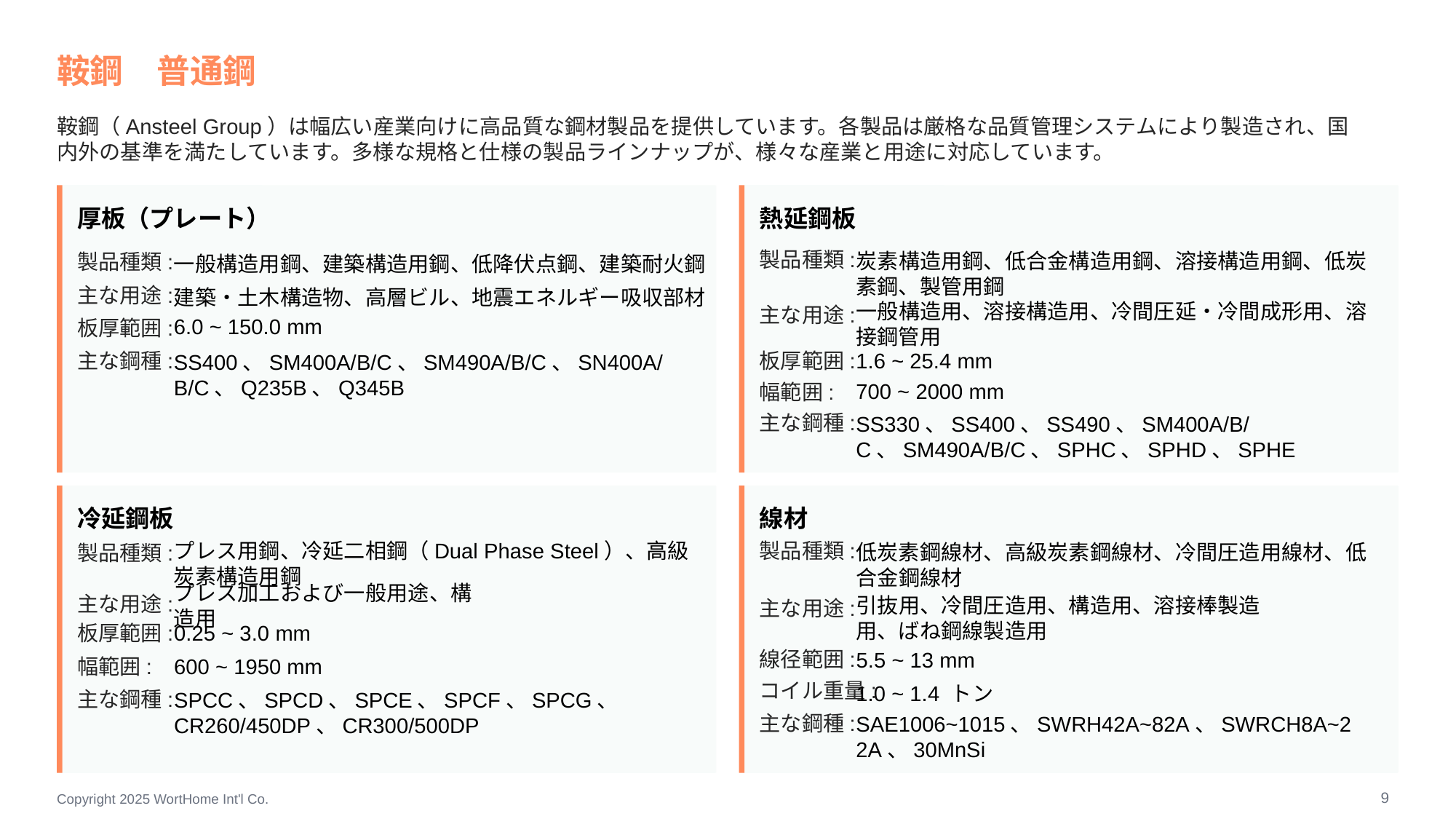

鞍鋼　普通鋼
鞍鋼（Ansteel Group）は幅広い産業向けに高品質な鋼材製品を提供しています。各製品は厳格な品質管理システムにより製造され、国内外の基準を満たしています。多様な規格と仕様の製品ラインナップが、様々な産業と用途に対応しています。

厚板（プレート）
熱延鋼板
製品種類:
炭素構造用鋼、低合金構造用鋼、溶接構造用鋼、低炭素鋼、製管用鋼
製品種類:
一般構造用鋼、建築構造用鋼、低降伏点鋼、建築耐火鋼
主な用途:
建築・土木構造物、高層ビル、地震エネルギー吸収部材
主な用途:
一般構造用、溶接構造用、冷間圧延・冷間成形用、溶接鋼管用
6.0 ~ 150.0 mm
板厚範囲:
板厚範囲:
1.6 ~ 25.4 mm
主な鋼種:
SS400、SM400A/B/C、SM490A/B/C、SN400A/B/C、Q235B、Q345B
幅範囲:
700 ~ 2000 mm
主な鋼種:
SS330、SS400、SS490、SM400A/B/C、SM490A/B/C、SPHC、SPHD、SPHE

冷延鋼板
線材
プレス用鋼、冷延二相鋼（Dual Phase Steel）、高級炭素構造用鋼
製品種類:
低炭素鋼線材、高級炭素鋼線材、冷間圧造用線材、低合金鋼線材
製品種類:
主な用途:
プレス加工および一般用途、構造用
主な用途:
引抜用、冷間圧造用、構造用、溶接棒製造用、ばね鋼線製造用
板厚範囲:
0.25 ~ 3.0 mm
線径範囲:
5.5 ~ 13 mm
幅範囲:
600 ~ 1950 mm
コイル重量:
1.0 ~ 1.4 トン
主な鋼種:
SPCC、SPCD、SPCE、SPCF、SPCG、CR260/450DP、CR300/500DP
主な鋼種:
SAE1006~1015、SWRH42A~82A、SWRCH8A~22A、30MnSi
9
Copyright 2025 WortHome Int'l Co.